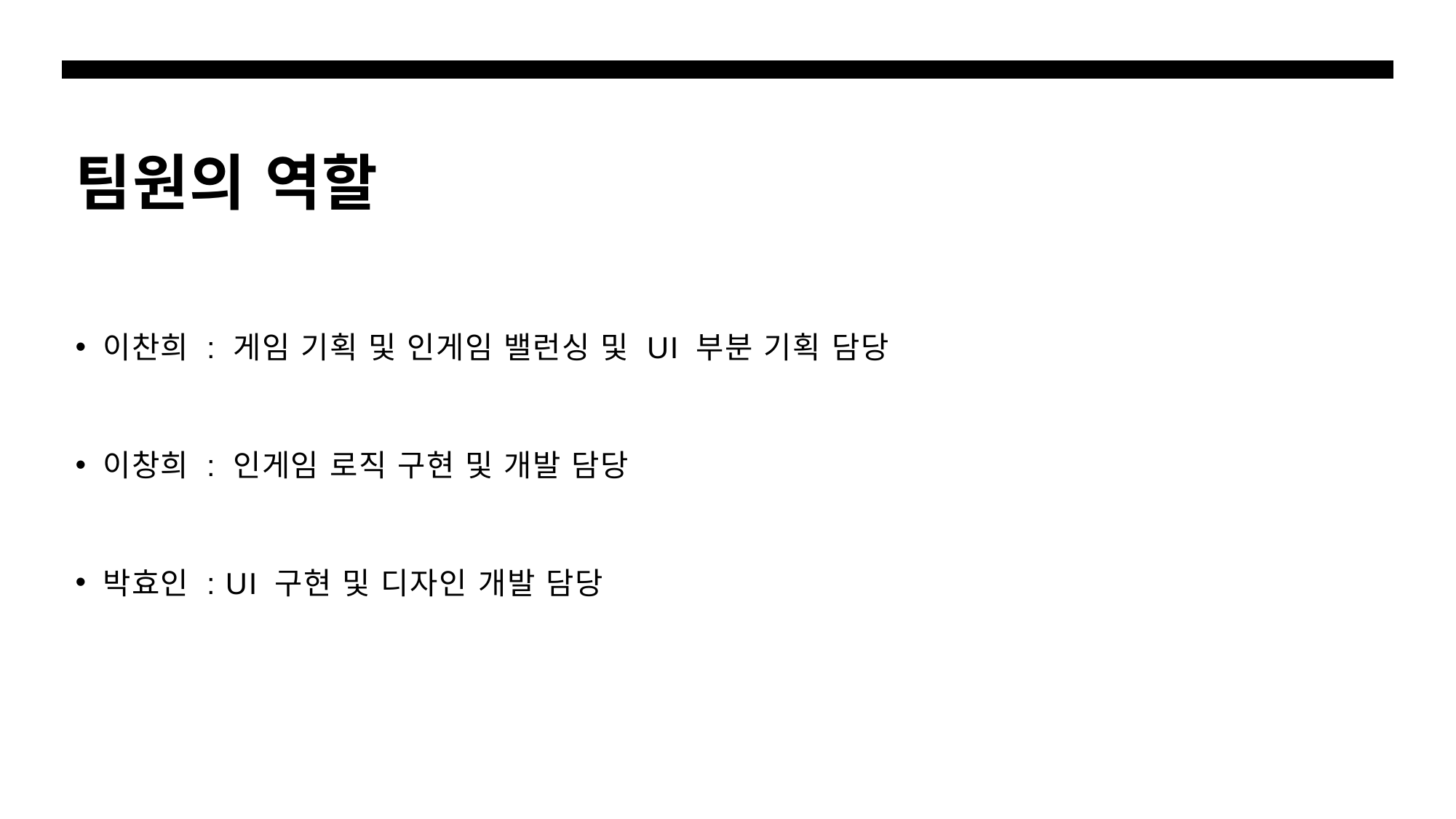

# 팀원의 역할

이찬희 : 게임 기획 및 인게임 밸런싱 및 UI 부분 기획 담당

이창희 : 인게임 로직 구현 및 개발 담당

박효인 : UI 구현 및 디자인 개발 담당